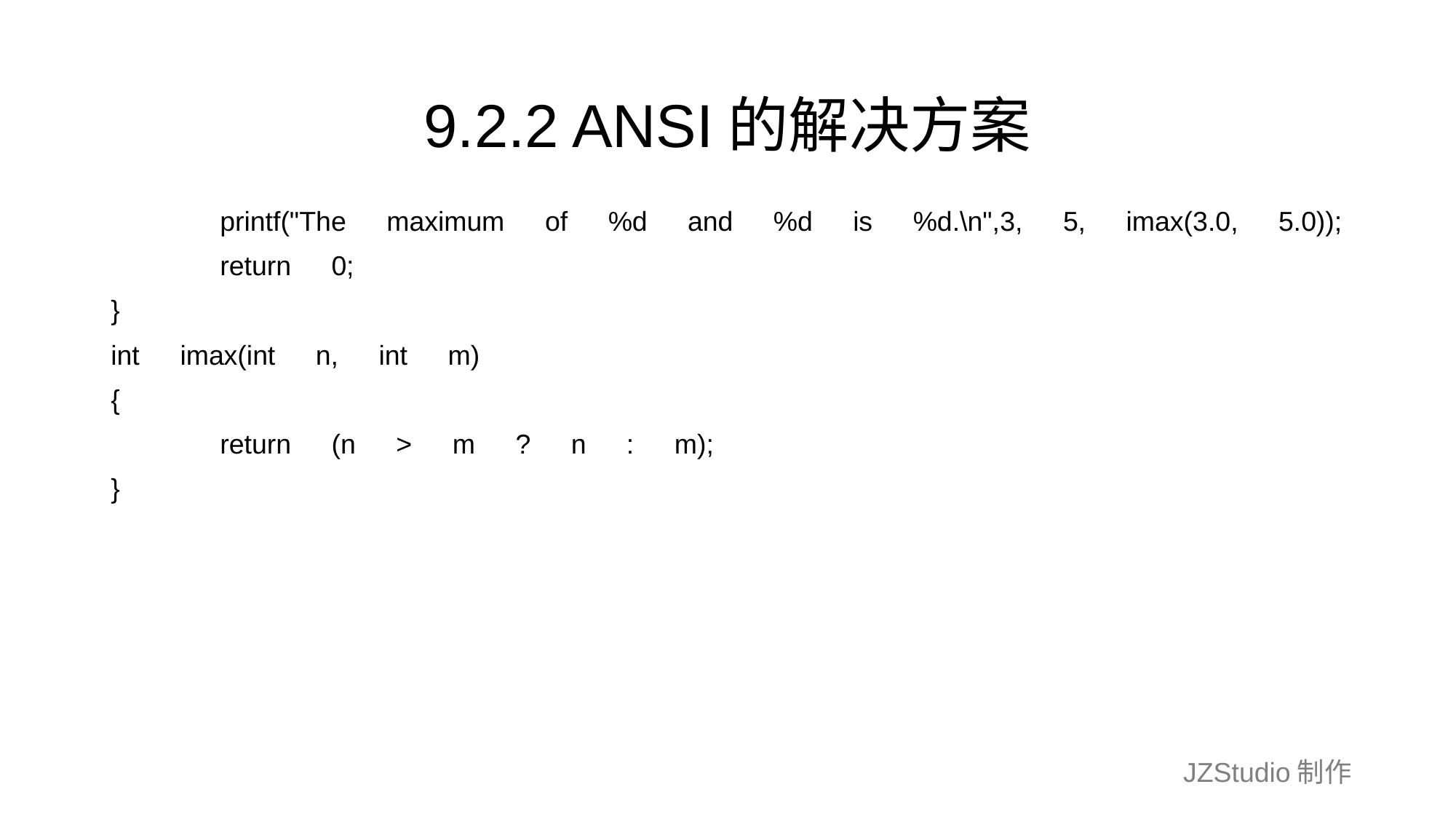

# 9.2.2 ANSI的解决方案
	printf("The　maximum　of　%d　and　%d　is　%d.\n",3,　5,　imax(3.0,　5.0));
	return　0;
}
int　imax(int　n,　int　m)
{
	return　(n　>　m　?　n　:　m);
}